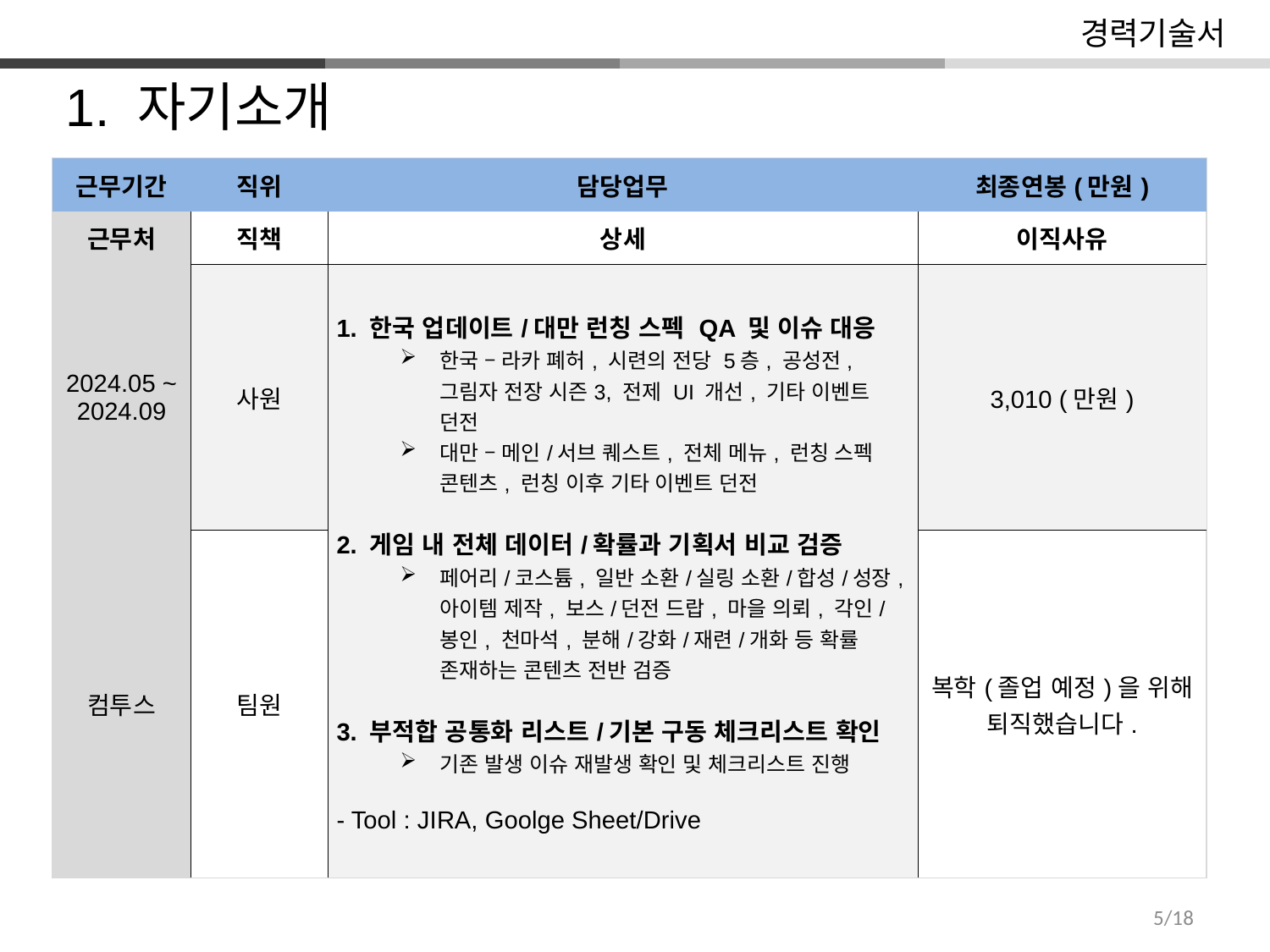

경력기술서
1. 자기소개
|  |
| --- |
| 근무기간 | 직위 | 담당업무 | 최종연봉(만원) |
| --- | --- | --- | --- |
| 근무처 | 직책 | 상세 | 이직사유 |
| 2024.05 ~ 2024.09 | 사원 | 1. 한국 업데이트/대만 런칭 스펙 QA 및 이슈 대응 한국 – 라카 폐허, 시련의 전당 5층, 공성전, 그림자 전장 시즌3, 전제 UI 개선, 기타 이벤트 던전 대만 – 메인/서브 퀘스트, 전체 메뉴, 런칭 스펙 콘텐츠, 런칭 이후 기타 이벤트 던전 2. 게임 내 전체 데이터/확률과 기획서 비교 검증 페어리/코스튬, 일반 소환/실링 소환/합성/성장, 아이템 제작, 보스/던전 드랍, 마을 의뢰, 각인/봉인, 천마석, 분해/강화/재련/개화 등 확률 존재하는 콘텐츠 전반 검증 3. 부적합 공통화 리스트/기본 구동 체크리스트 확인 기존 발생 이슈 재발생 확인 및 체크리스트 진행 - Tool : JIRA, Goolge Sheet/Drive | 3,010 (만원) |
| 컴투스 | 팀원 |  | 복학(졸업 예정)을 위해 퇴직했습니다. |

5/18